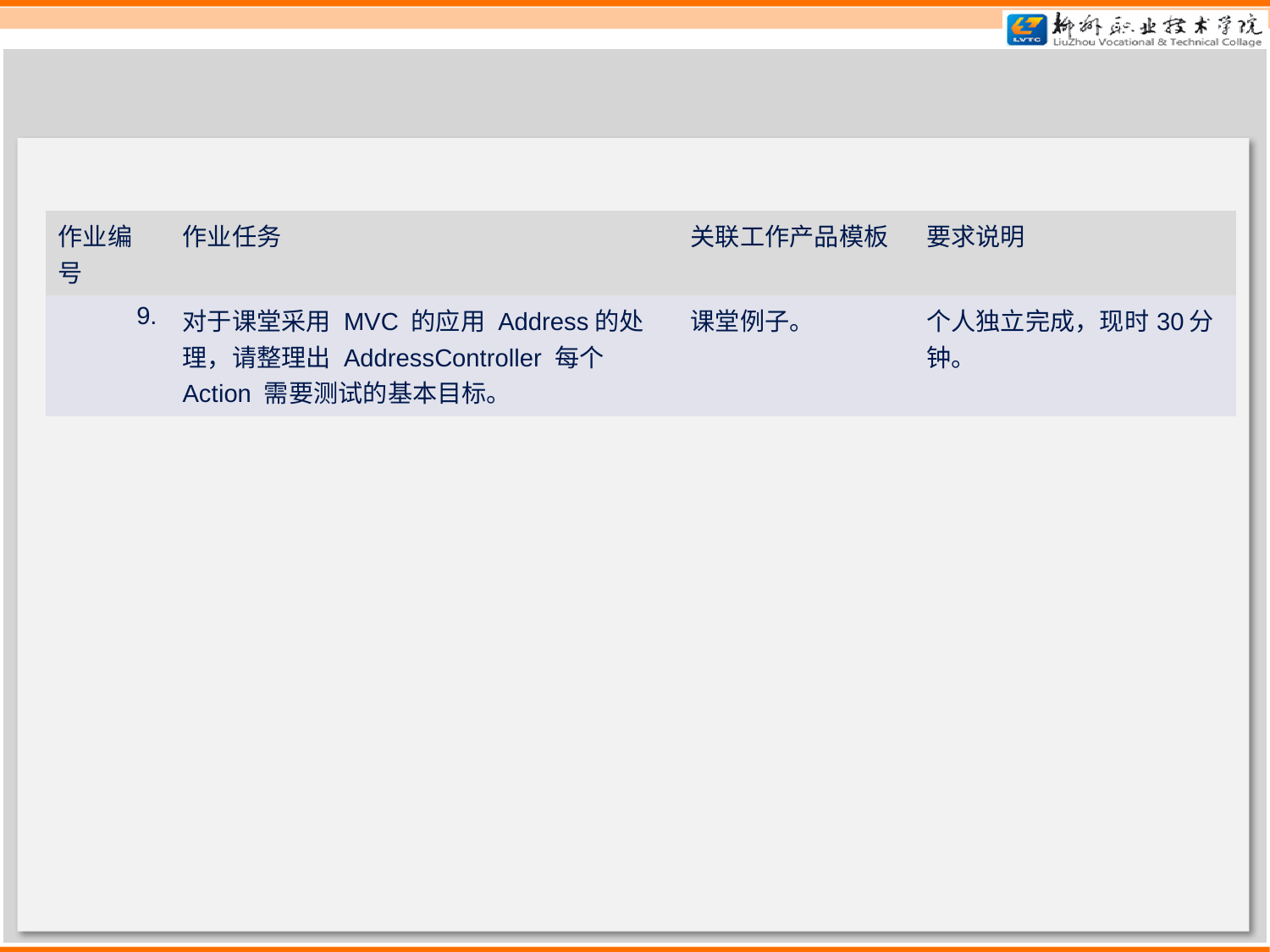

#
| 作业编号 | 作业任务 | 关联工作产品模板 | 要求说明 |
| --- | --- | --- | --- |
| 9. | 对于课堂采用 MVC 的应用 Address的处理，请整理出 AddressController 每个Action 需要测试的基本目标。 | 课堂例子。 | 个人独立完成，现时30分钟。 |